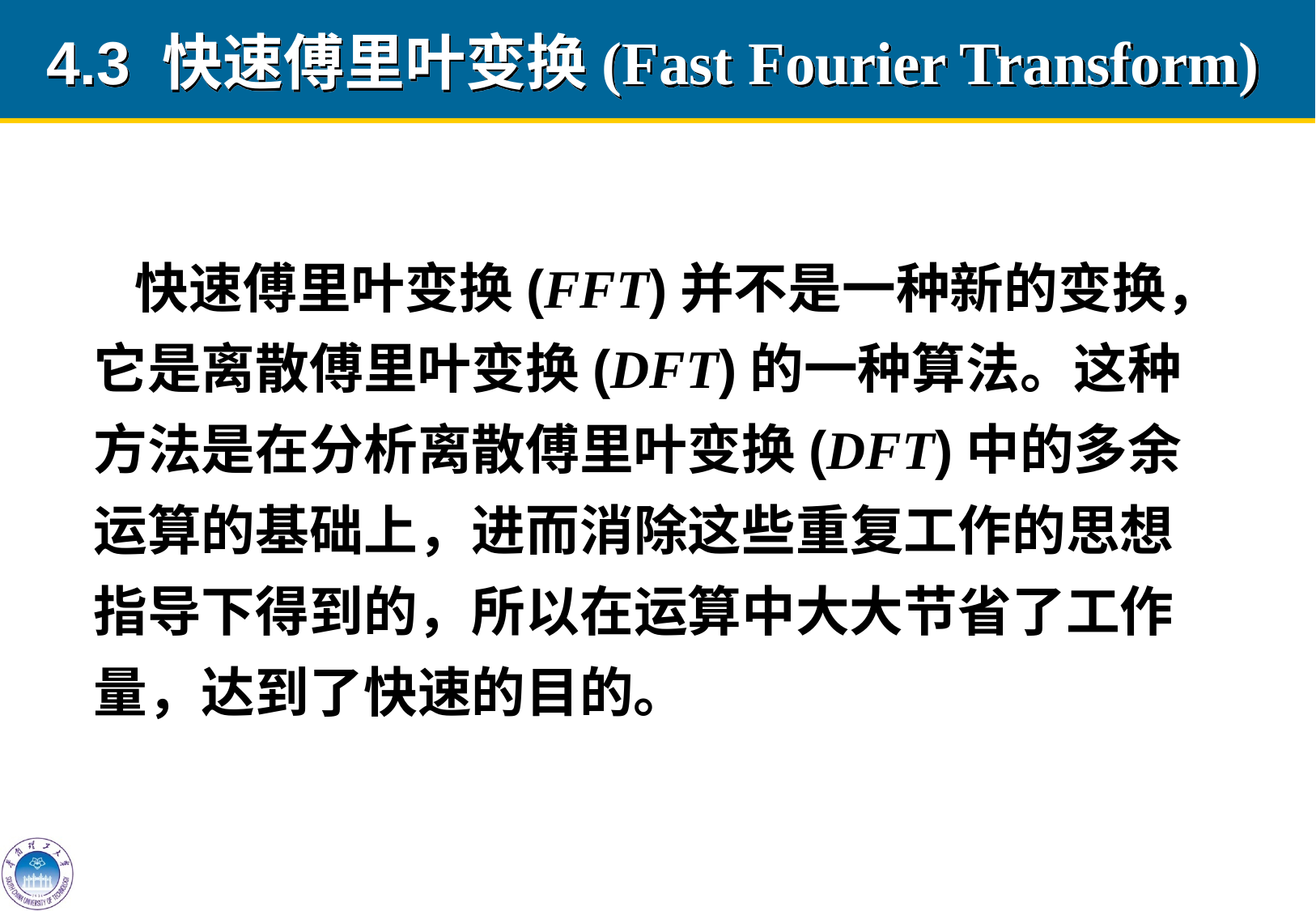

# 4.3 快速傅里叶变换(Fast Fourier Transform)
      快速傅里叶变换(FFT)并不是一种新的变换，它是离散傅里叶变换(DFT)的一种算法。这种方法是在分析离散傅里叶变换(DFT)中的多余运算的基础上，进而消除这些重复工作的思想指导下得到的，所以在运算中大大节省了工作量，达到了快速的目的。